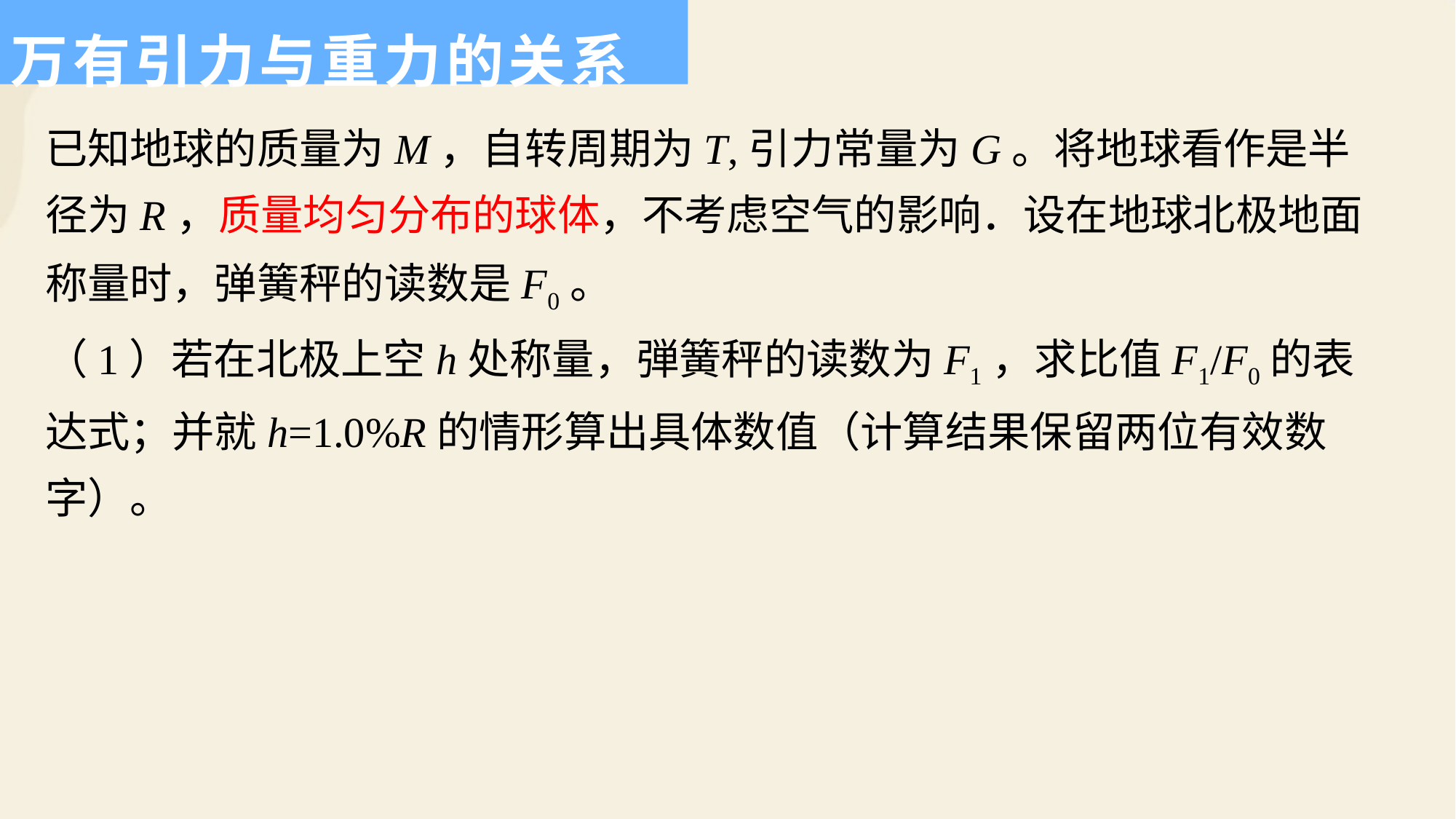

万有引力与重力的关系
已知地球的质量为M，自转周期为T,引力常量为G。将地球看作是半径为R，质量均匀分布的球体，不考虑空气的影响．设在地球北极地面称量时，弹簧秤的读数是F0。
（1）若在北极上空h处称量，弾簧秤的读数为F1，求比值F1/F0的表达式；并就h=1.0%R的情形算出具体数值（计算结果保留两位有效数字）。